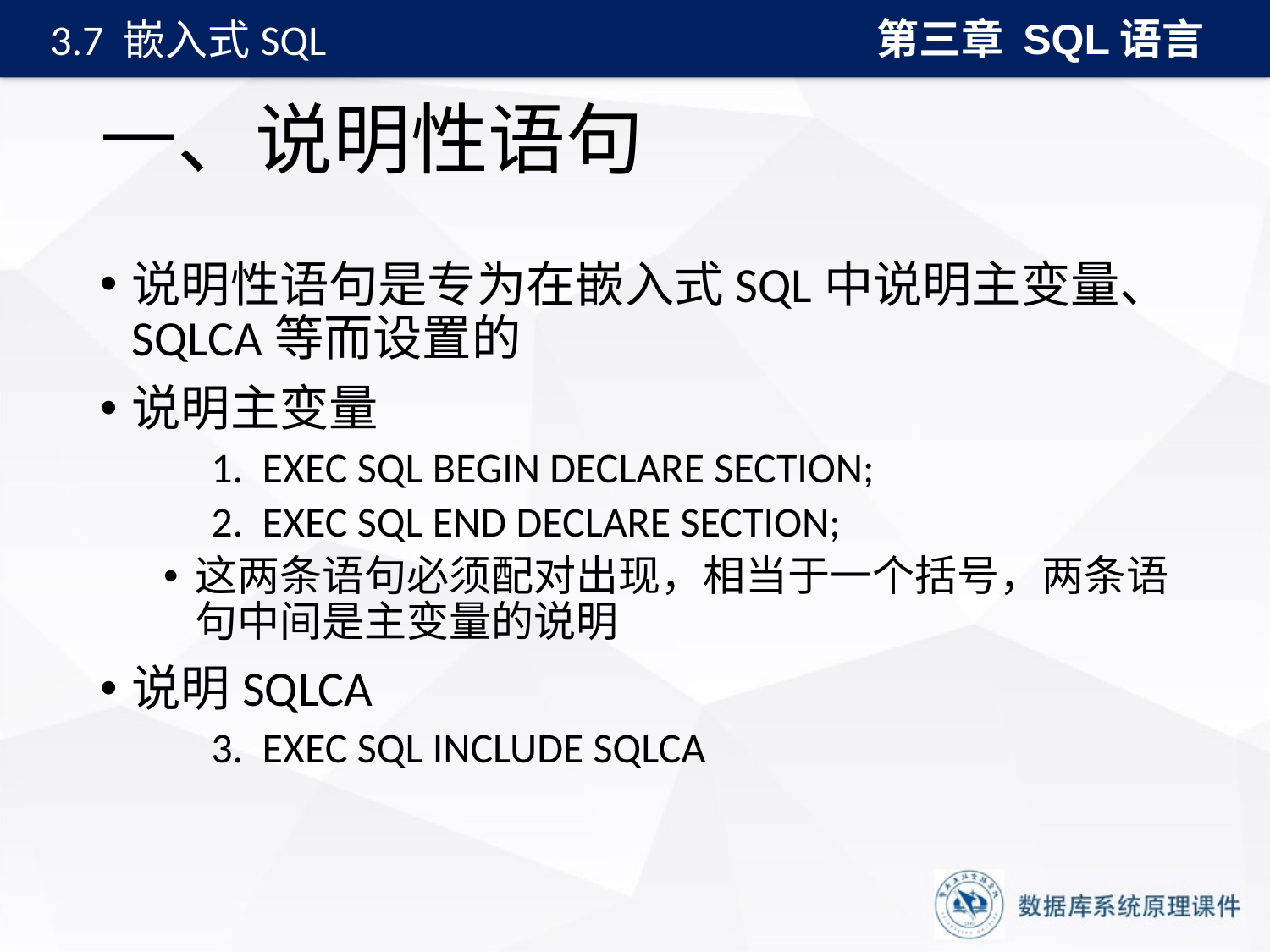

第三章 SQL语言
3.7 嵌入式SQL
# 一、说明性语句
说明性语句是专为在嵌入式SQL中说明主变量、SQLCA等而设置的
说明主变量
     1.  EXEC SQL BEGIN DECLARE SECTION;
     2.  EXEC SQL END DECLARE SECTION;
这两条语句必须配对出现，相当于一个括号，两条语句中间是主变量的说明
说明SQLCA
     3.  EXEC SQL INCLUDE SQLCA